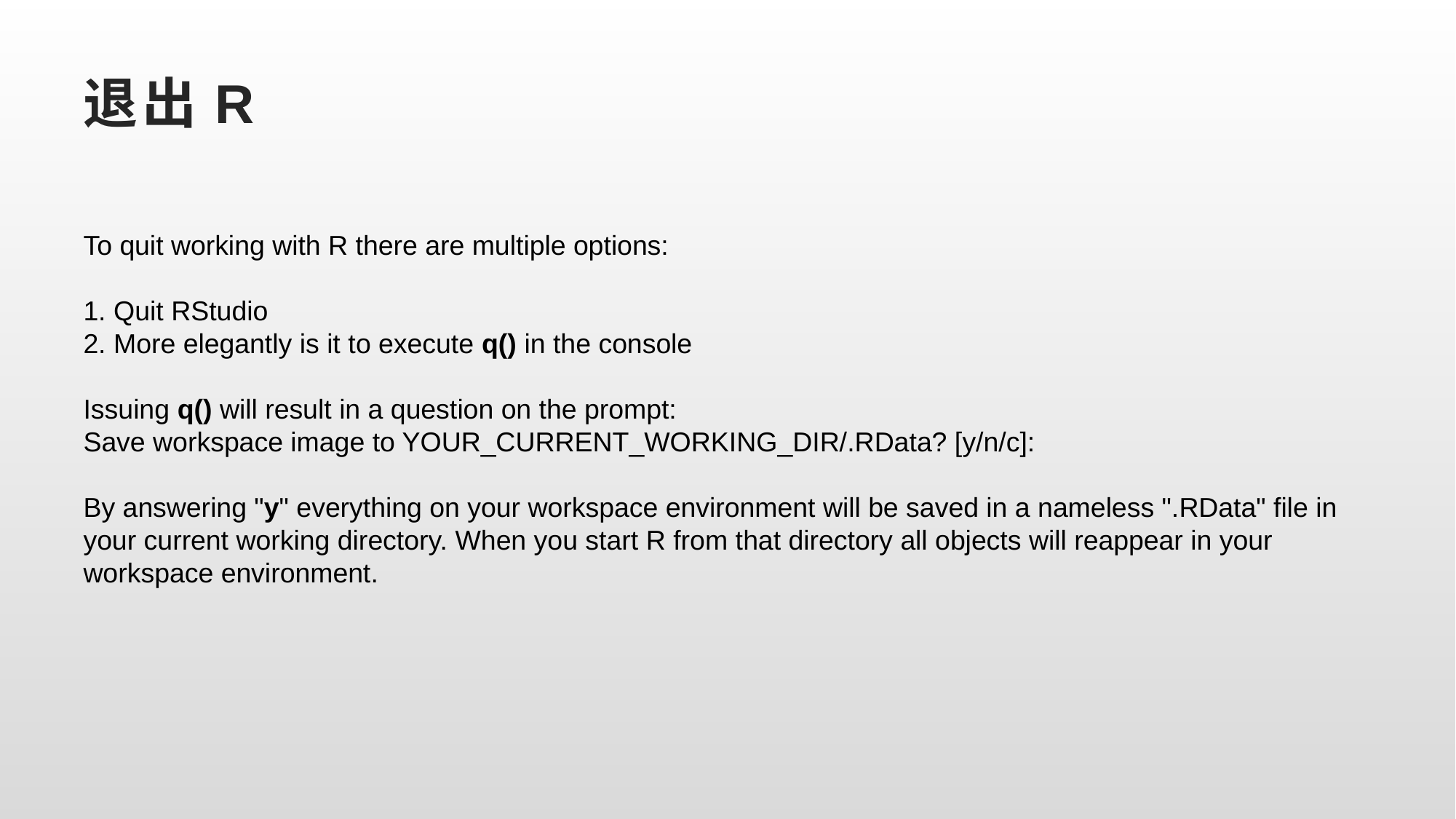

# 退出R
To quit working with R there are multiple options:

1. Quit RStudio
2. More elegantly is it to execute q() in the console

Issuing q() will result in a question on the prompt:
Save workspace image to YOUR_CURRENT_WORKING_DIR/.RData? [y/n/c]:

By answering "y" everything on your workspace environment will be saved in a nameless ".RData" file in
your current working directory. When you start R from that directory all objects will reappear in your
workspace environment.